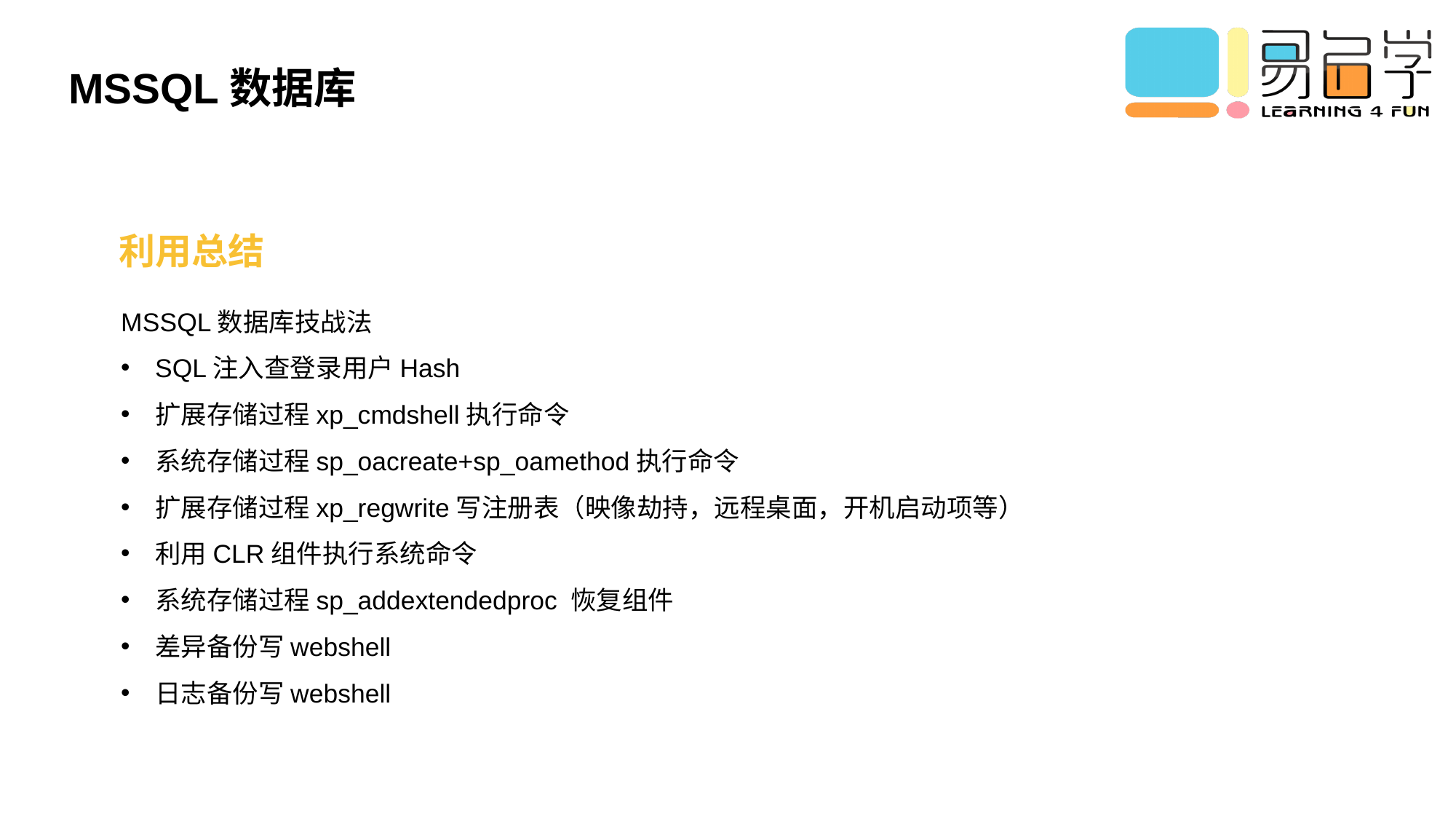

MSSQL数据库
利用总结
MSSQL数据库技战法
SQL注入查登录用户Hash
扩展存储过程xp_cmdshell执行命令
系统存储过程sp_oacreate+sp_oamethod执行命令
扩展存储过程xp_regwrite写注册表（映像劫持，远程桌面，开机启动项等）
利用CLR组件执行系统命令
系统存储过程sp_addextendedproc 恢复组件
差异备份写webshell
日志备份写webshell